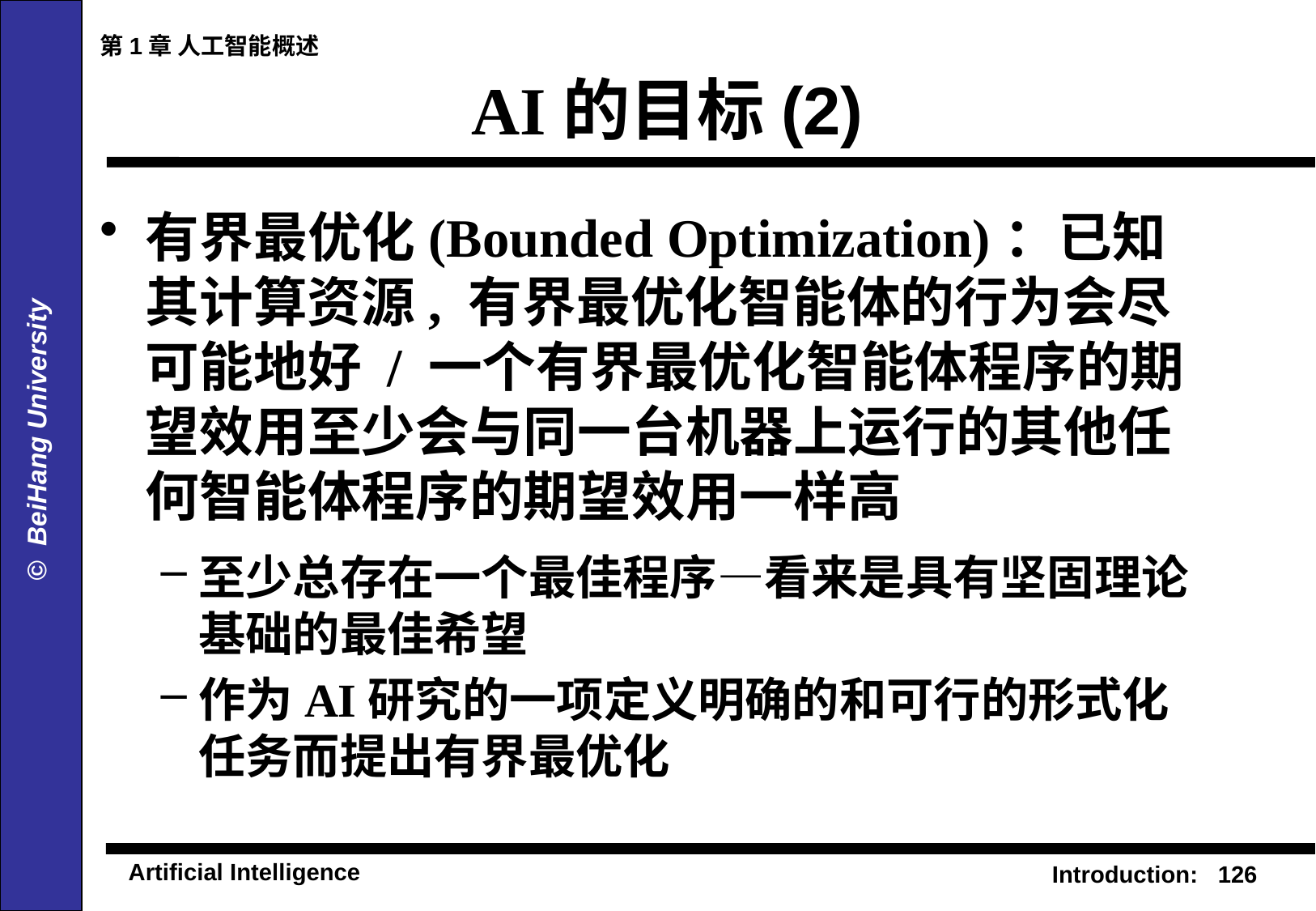

第1章 人工智能概述
# AI的目标(2)
有界最优化(Bounded Optimization)：已知其计算资源, 有界最优化智能体的行为会尽可能地好 / 一个有界最优化智能体程序的期望效用至少会与同一台机器上运行的其他任何智能体程序的期望效用一样高
至少总存在一个最佳程序—看来是具有坚固理论基础的最佳希望
作为AI研究的一项定义明确的和可行的形式化任务而提出有界最优化